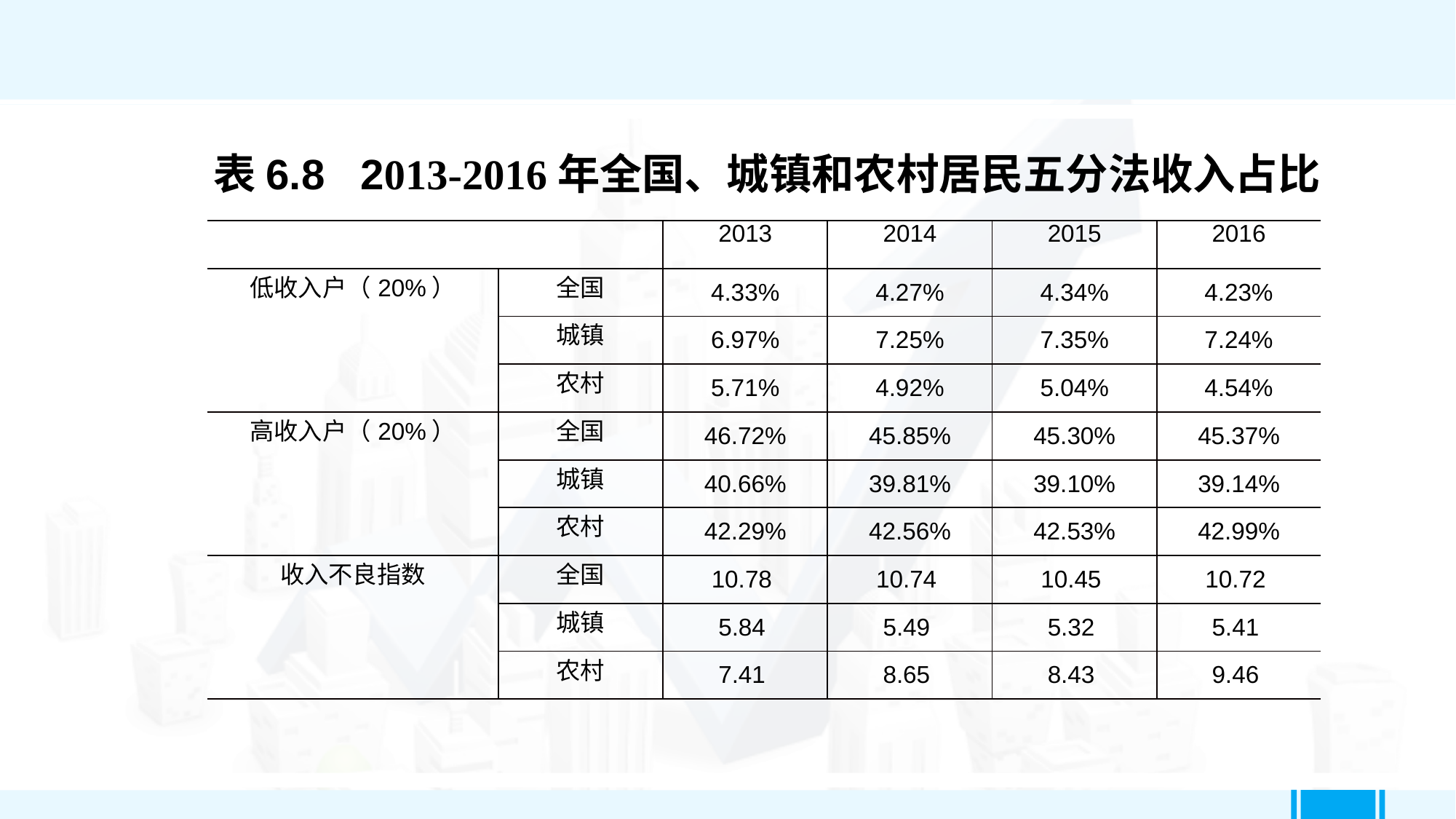

表6.8   2013-2016年全国、城镇和农村居民五分法收入占比
|  |  | 2013 | 2014 | 2015 | 2016 |
| --- | --- | --- | --- | --- | --- |
| 低收入户（20%） | 全国 | 4.33% | 4.27% | 4.34% | 4.23% |
|  | 城镇 | 6.97% | 7.25% | 7.35% | 7.24% |
|  | 农村 | 5.71% | 4.92% | 5.04% | 4.54% |
| 高收入户（20%） | 全国 | 46.72% | 45.85% | 45.30% | 45.37% |
|  | 城镇 | 40.66% | 39.81% | 39.10% | 39.14% |
|  | 农村 | 42.29% | 42.56% | 42.53% | 42.99% |
| 收入不良指数 | 全国 | 10.78 | 10.74 | 10.45 | 10.72 |
|  | 城镇 | 5.84 | 5.49 | 5.32 | 5.41 |
|  | 农村 | 7.41 | 8.65 | 8.43 | 9.46 |
33